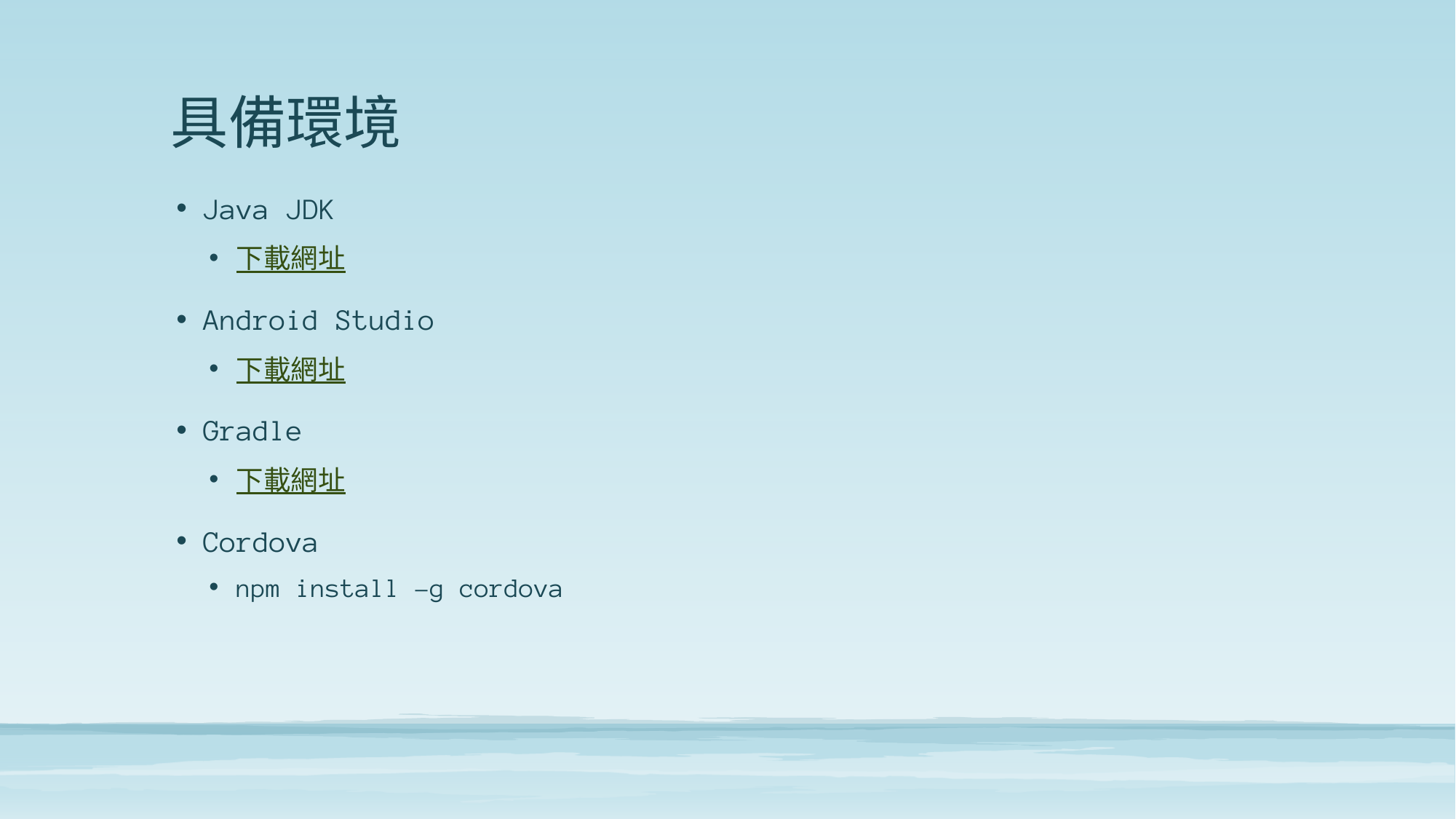

# 具備環境
Java JDK
下載網址
Android Studio
下載網址
Gradle
下載網址
Cordova
npm install –g cordova